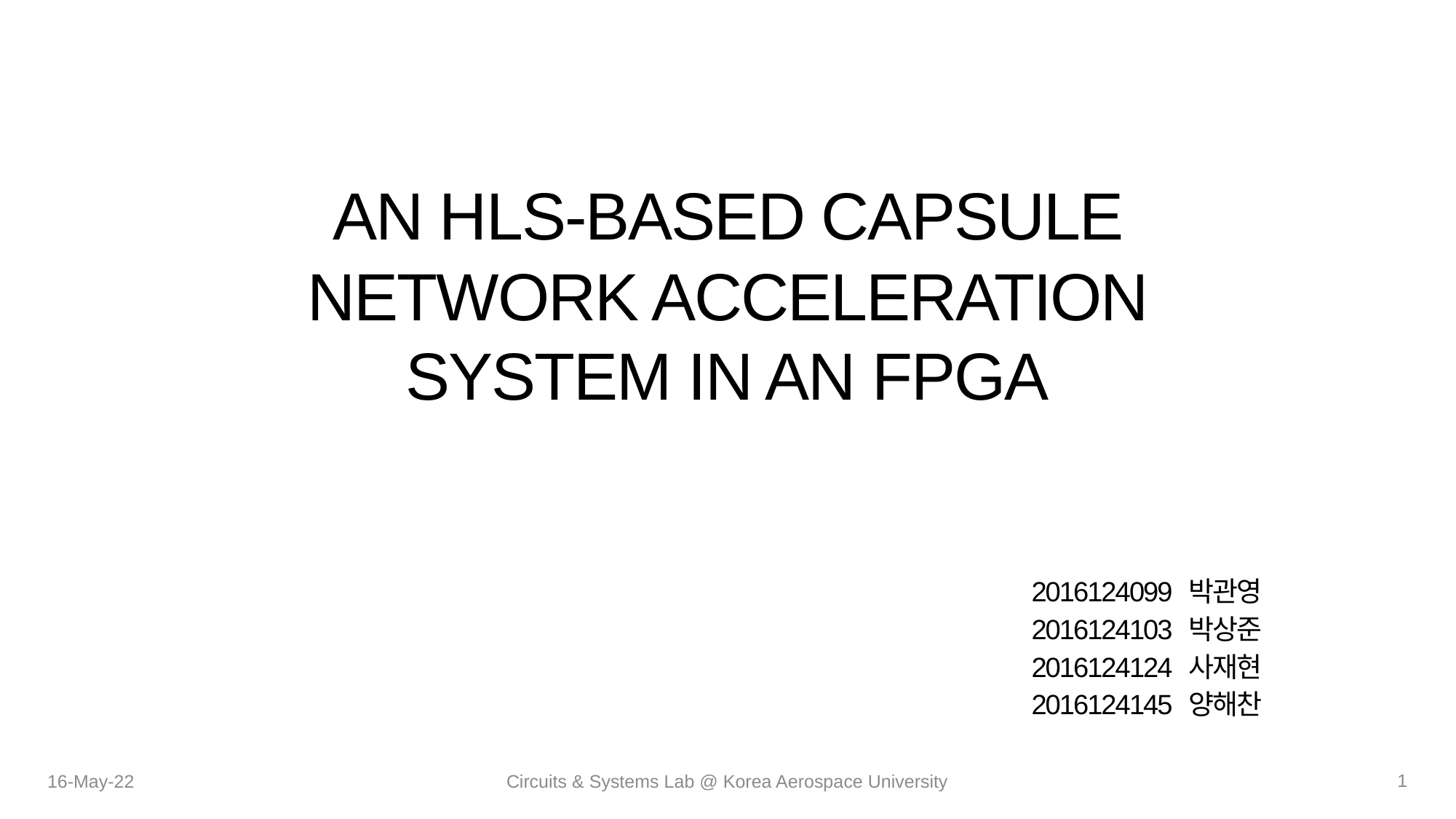

# An HLS-Based Capsule Network Acceleration System in an FPGA

2016124099  박관영​
2016124103  박상준​
2016124124  사재현​
2016124145  양해찬

1
16-May-22
Circuits & Systems Lab @ Korea Aerospace University